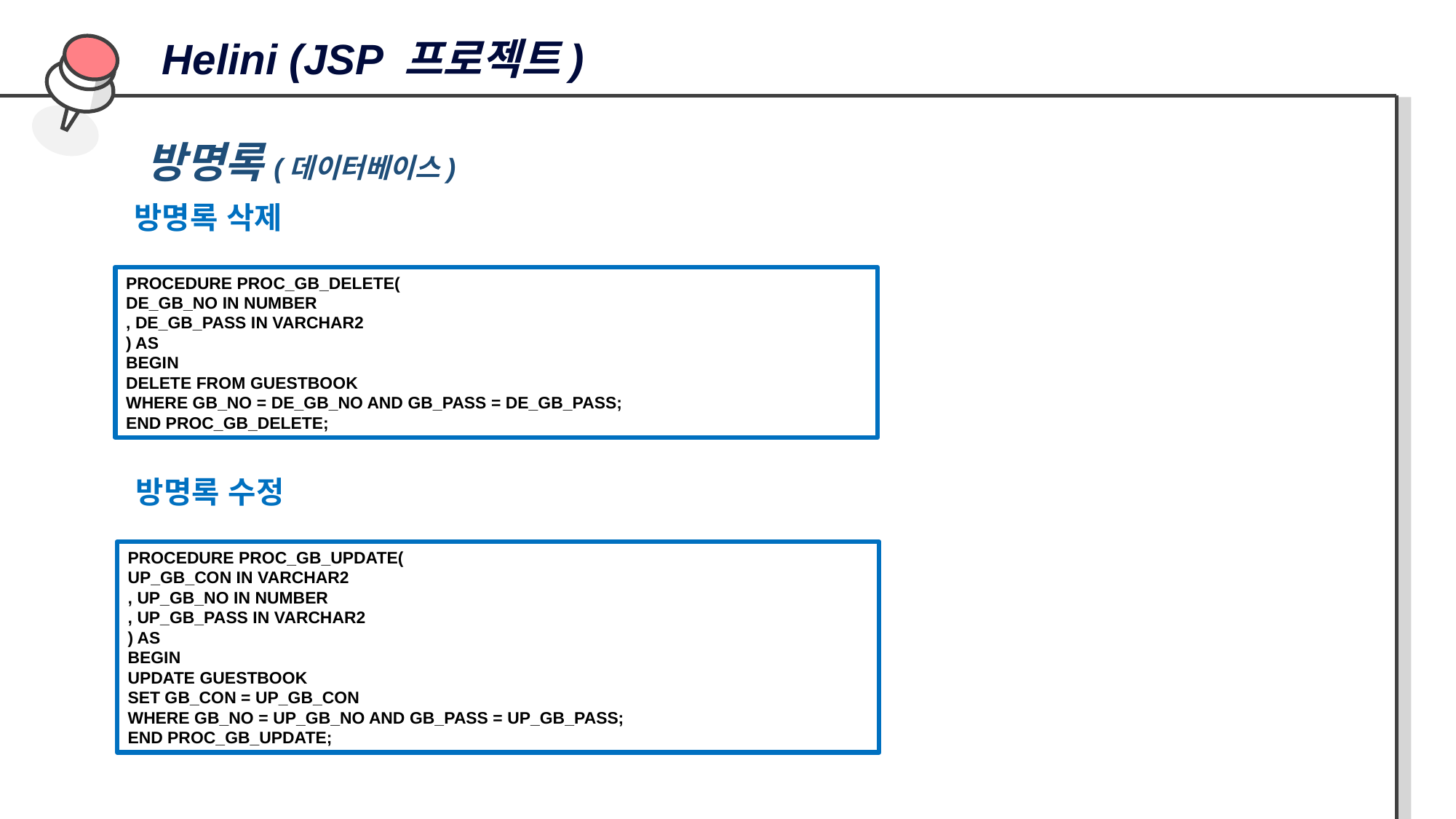

Helini (JSP 프로젝트)

방명록(데이터베이스)
방명록 삭제
PROCEDURE PROC_GB_DELETE(
DE_GB_NO IN NUMBER
, DE_GB_PASS IN VARCHAR2
) AS
BEGIN
DELETE FROM GUESTBOOK
WHERE GB_NO = DE_GB_NO AND GB_PASS = DE_GB_PASS;
END PROC_GB_DELETE;
방명록 수정
PROCEDURE PROC_GB_UPDATE(
UP_GB_CON IN VARCHAR2
, UP_GB_NO IN NUMBER
, UP_GB_PASS IN VARCHAR2
) AS
BEGIN
UPDATE GUESTBOOK
SET GB_CON = UP_GB_CON
WHERE GB_NO = UP_GB_NO AND GB_PASS = UP_GB_PASS;
END PROC_GB_UPDATE;